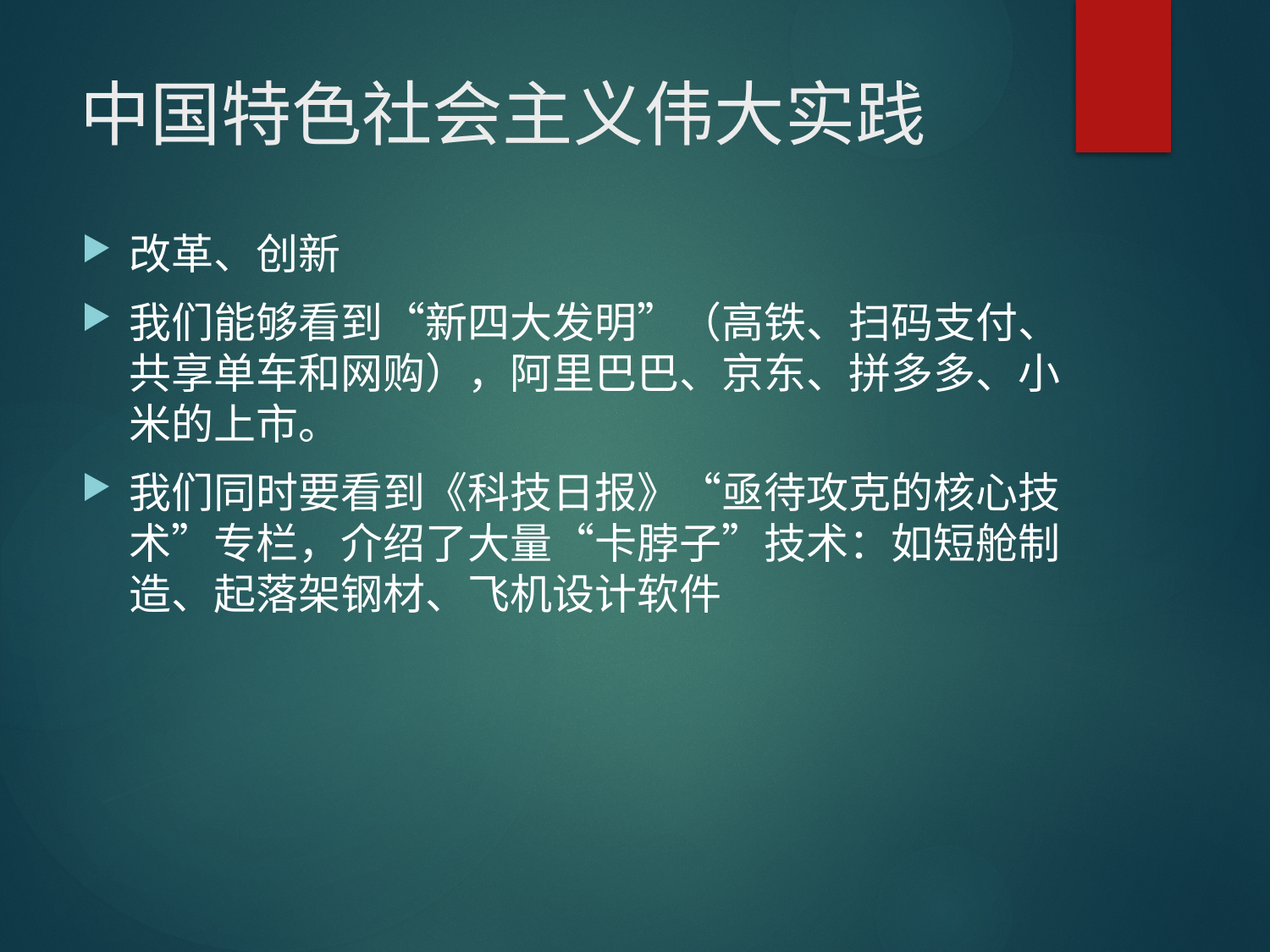

# 中国特色社会主义伟大实践
改革、创新
我们能够看到“新四大发明”（高铁、扫码支付、共享单车和网购），阿里巴巴、京东、拼多多、小米的上市。
我们同时要看到《科技日报》“亟待攻克的核心技术”专栏，介绍了大量“卡脖子”技术：如短舱制造、起落架钢材、飞机设计软件